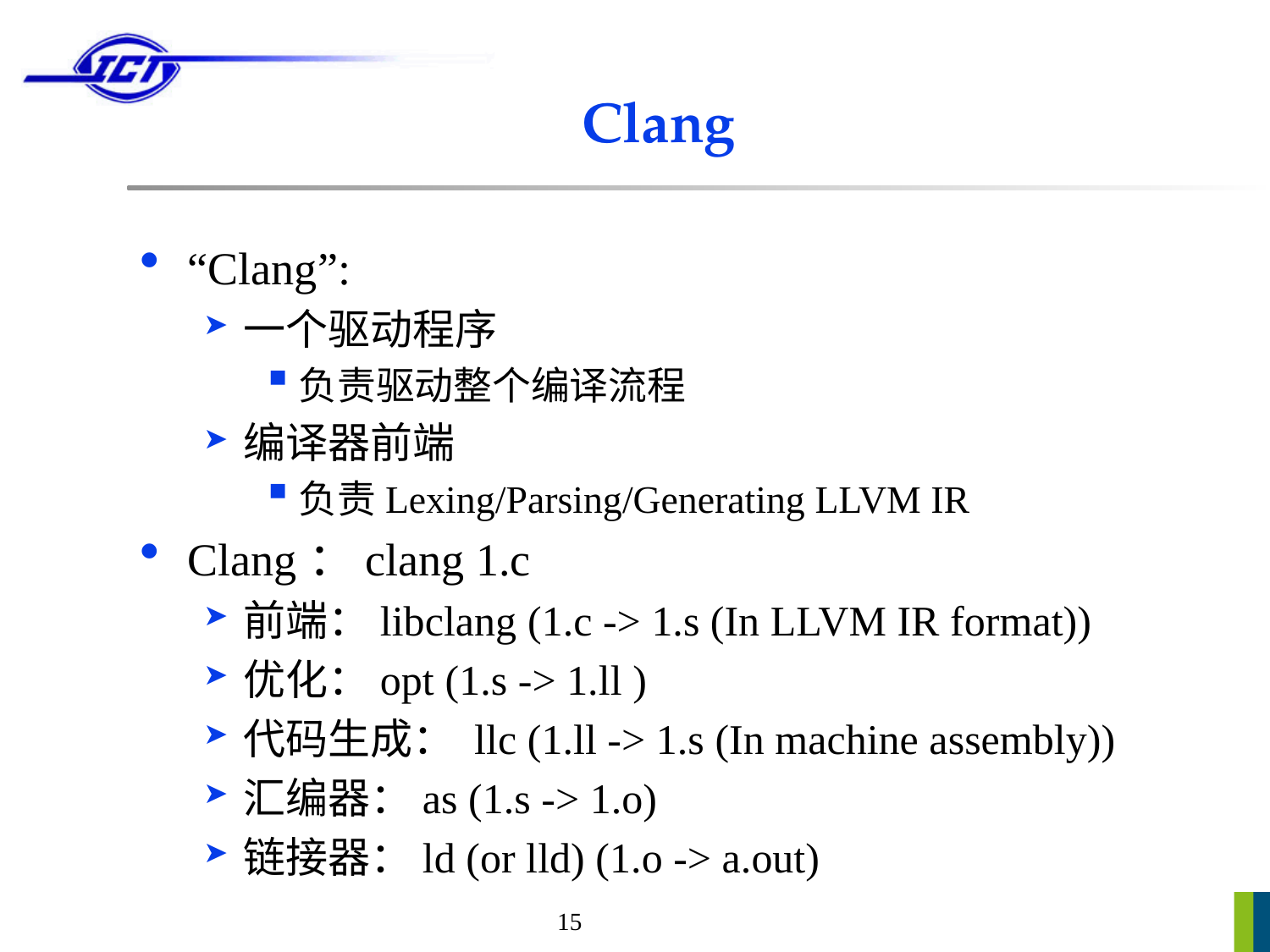

# Clang
“Clang”:
一个驱动程序
负责驱动整个编译流程
编译器前端
负责Lexing/Parsing/Generating LLVM IR
Clang：clang 1.c
前端：libclang (1.c -> 1.s (In LLVM IR format))
优化：opt (1.s -> 1.ll )
代码生成： llc (1.ll -> 1.s (In machine assembly))
汇编器：as (1.s -> 1.o)
链接器：ld (or lld) (1.o -> a.out)